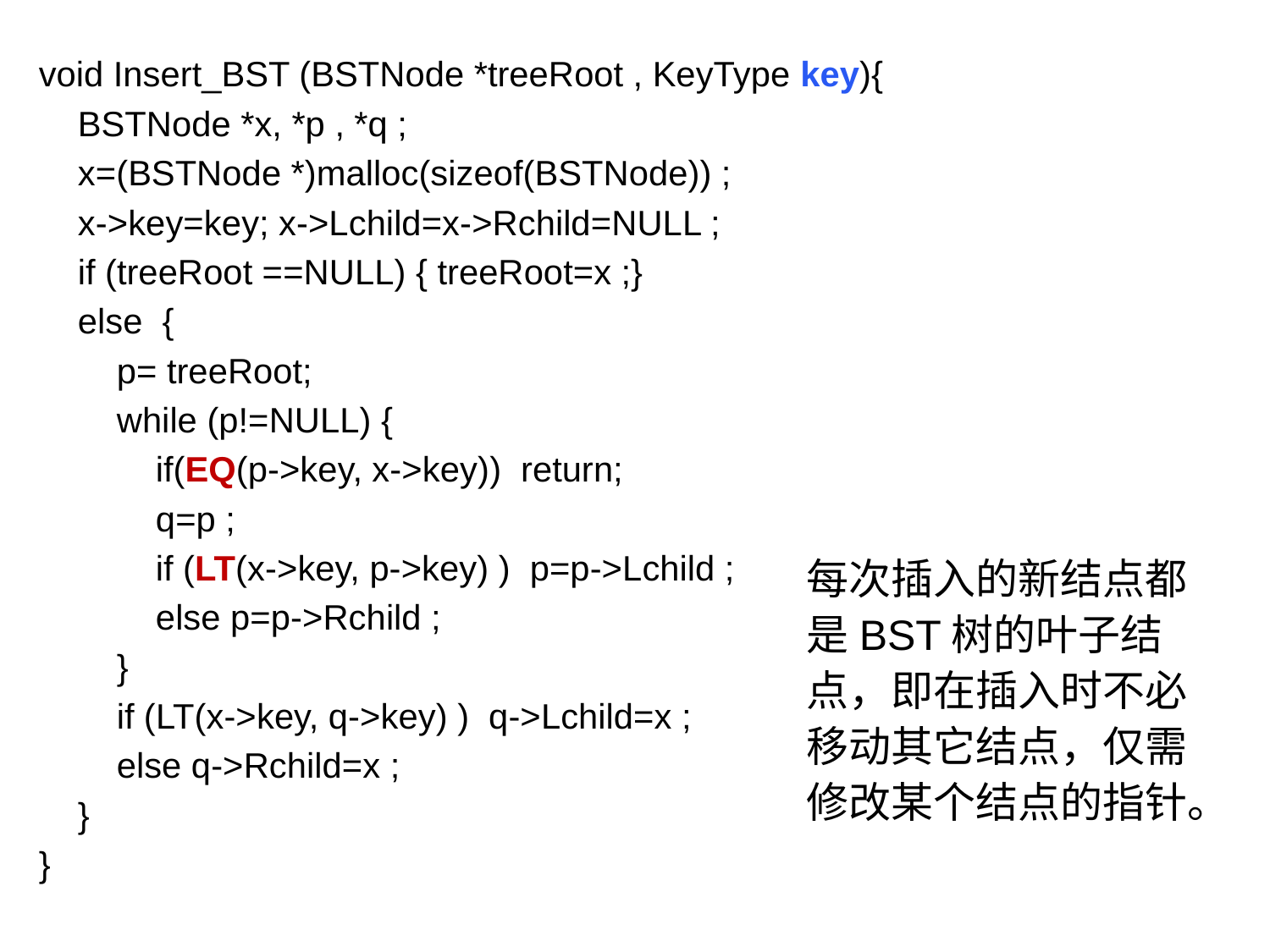

void Insert_BST (BSTNode *treeRoot , KeyType key){
    BSTNode *x, *p , *q ;
    x=(BSTNode *)malloc(sizeof(BSTNode)) ;
    x->key=key; x->Lchild=x->Rchild=NULL ;
    if (treeRoot ==NULL) { treeRoot=x ;}
    else  {
        p= treeRoot;
        while (p!=NULL) {
            if(EQ(p->key, x->key))  return;
            q=p ;
            if (LT(x->key, p->key) )  p=p->Lchild ;
            else p=p->Rchild ;
        }
        if (LT(x->key, q->key) )  q->Lchild=x ;
        else q->Rchild=x ;
    }
}
每次插入的新结点都是BST树的叶子结点，即在插入时不必移动其它结点，仅需修改某个结点的指针。